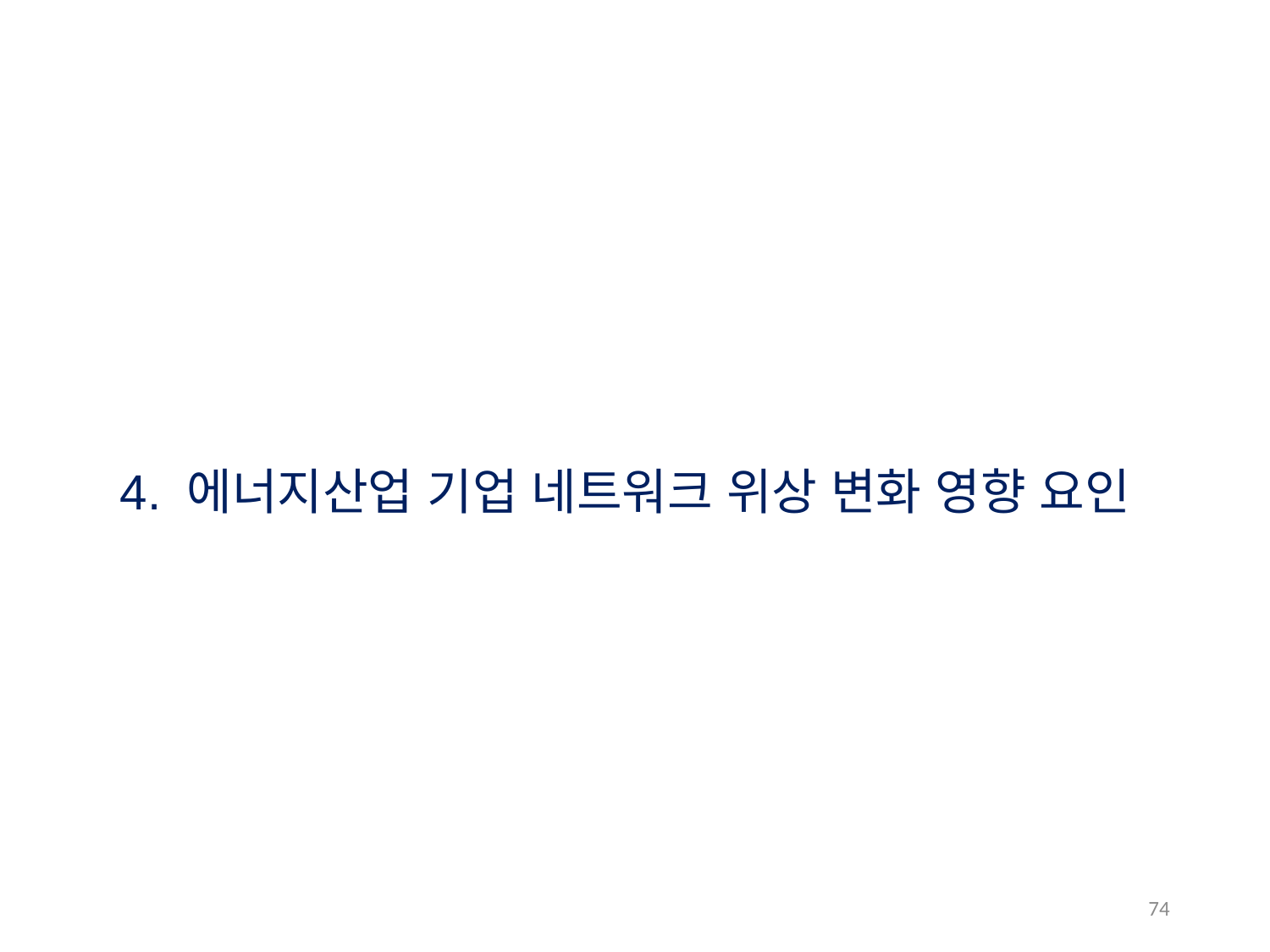

4. 에너지산업 기업 네트워크 위상 변화 영향 요인
74